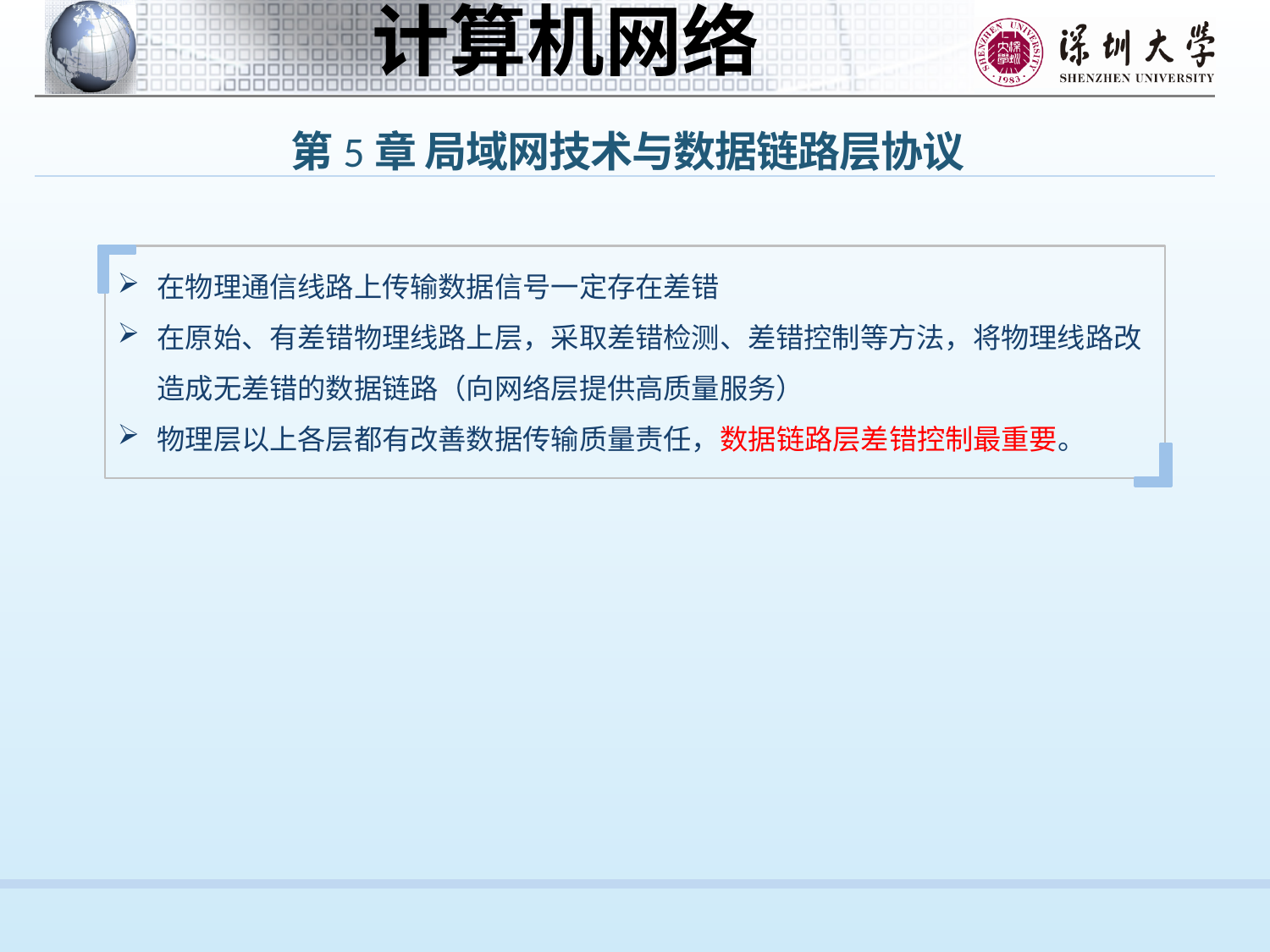

第5章 局域网技术与数据链路层协议

在物理通信线路上传输数据信号一定存在差错
在原始、有差错物理线路上层，采取差错检测、差错控制等方法，将物理线路改造成无差错的数据链路（向网络层提供高质量服务）
物理层以上各层都有改善数据传输质量责任，数据链路层差错控制最重要。